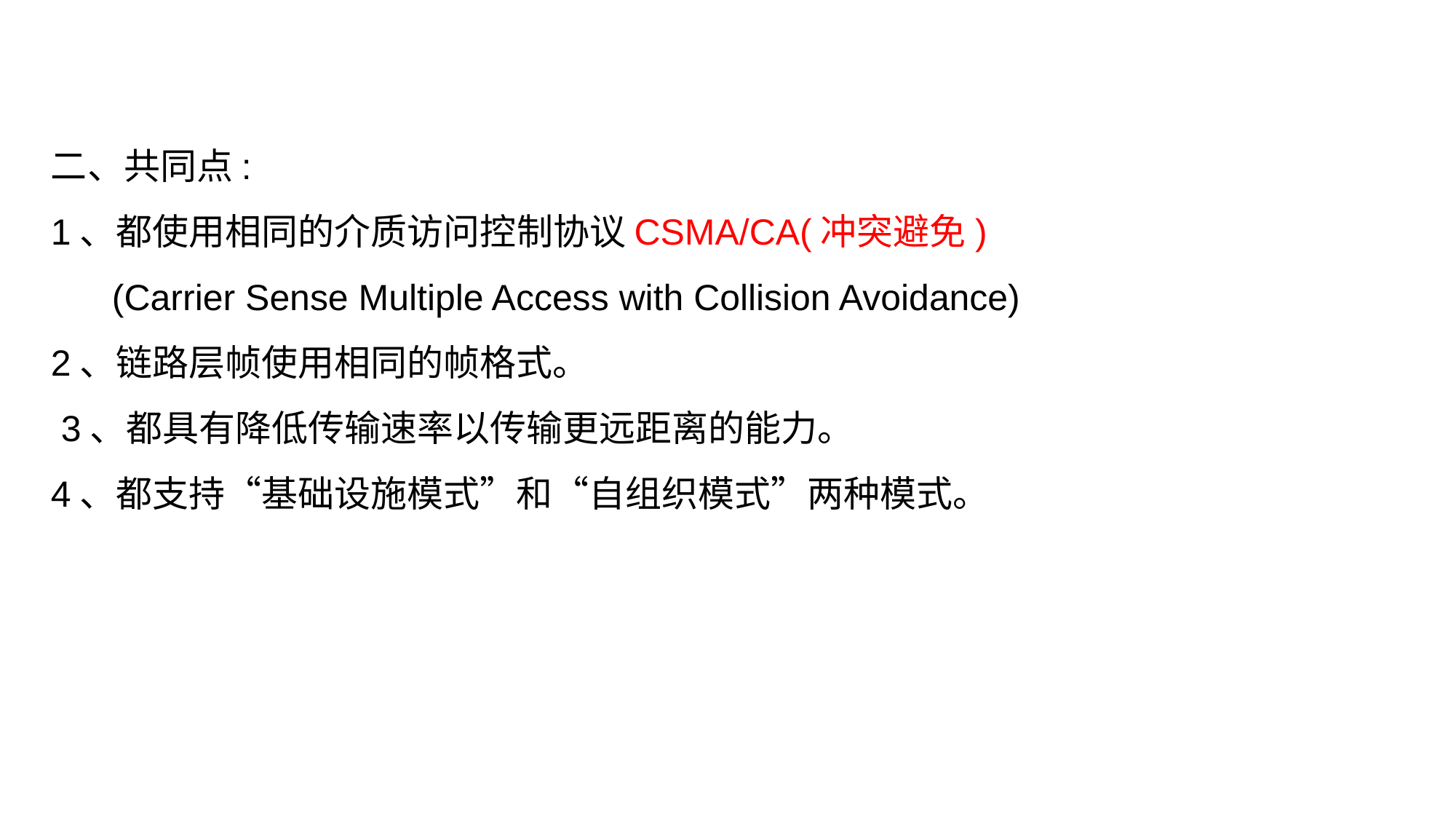

二、共同点:
1、都使用相同的介质访问控制协议CSMA/CA(冲突避免)
      (Carrier Sense Multiple Access with Collision Avoidance)
2、链路层帧使用相同的帧格式。
 3、都具有降低传输速率以传输更远距离的能力。
4、都支持“基础设施模式”和“自组织模式”两种模式。